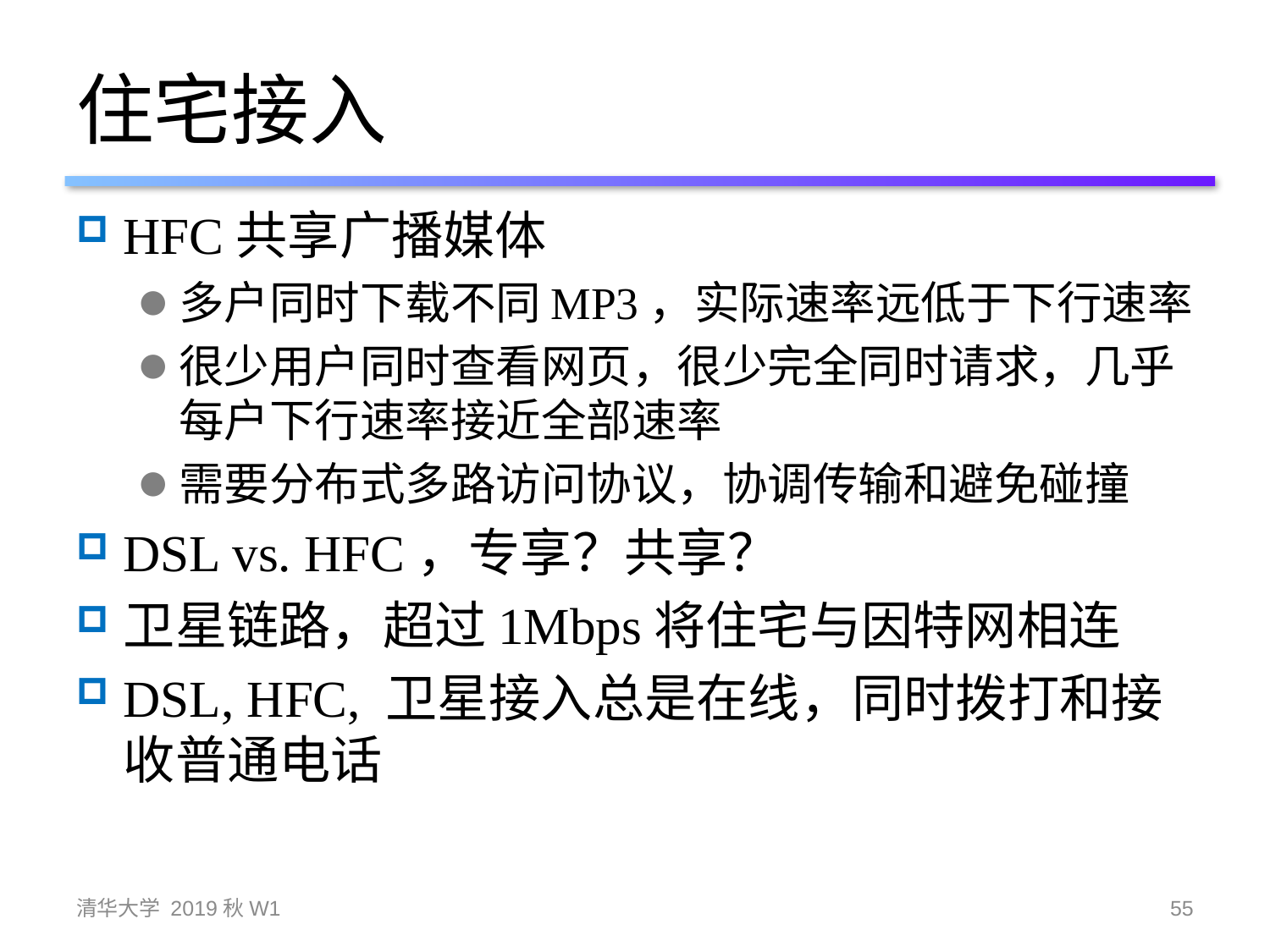

# 住宅接入
HFC共享广播媒体
多户同时下载不同MP3，实际速率远低于下行速率
很少用户同时查看网页，很少完全同时请求，几乎每户下行速率接近全部速率
需要分布式多路访问协议，协调传输和避免碰撞
DSL vs. HFC，专享？共享？
卫星链路，超过1Mbps将住宅与因特网相连
DSL, HFC, 卫星接入总是在线，同时拨打和接收普通电话
清华大学 2019秋W1
55